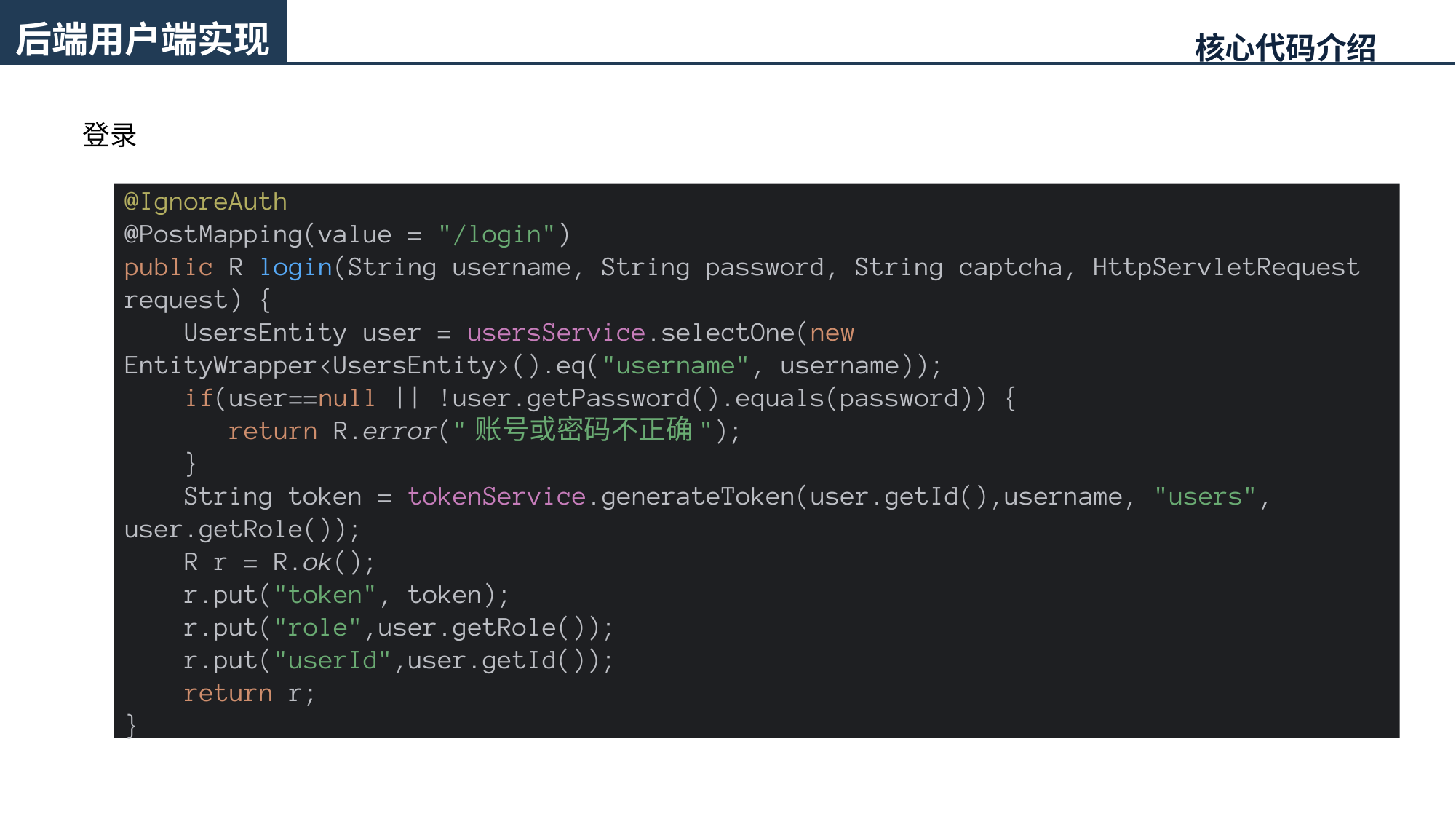

后端用户端实现
核心代码介绍
登录
@IgnoreAuth
@PostMapping(value = "/login")
public R login(String username, String password, String captcha, HttpServletRequest request) {
    UsersEntity user = usersService.selectOne(new EntityWrapper<UsersEntity>().eq("username", username));
    if(user==null || !user.getPassword().equals(password)) {
       return R.error("账号或密码不正确");
    }
    String token = tokenService.generateToken(user.getId(),username, "users", user.getRole());
    R r = R.ok();
    r.put("token", token);
    r.put("role",user.getRole());
    r.put("userId",user.getId());
    return r;
}